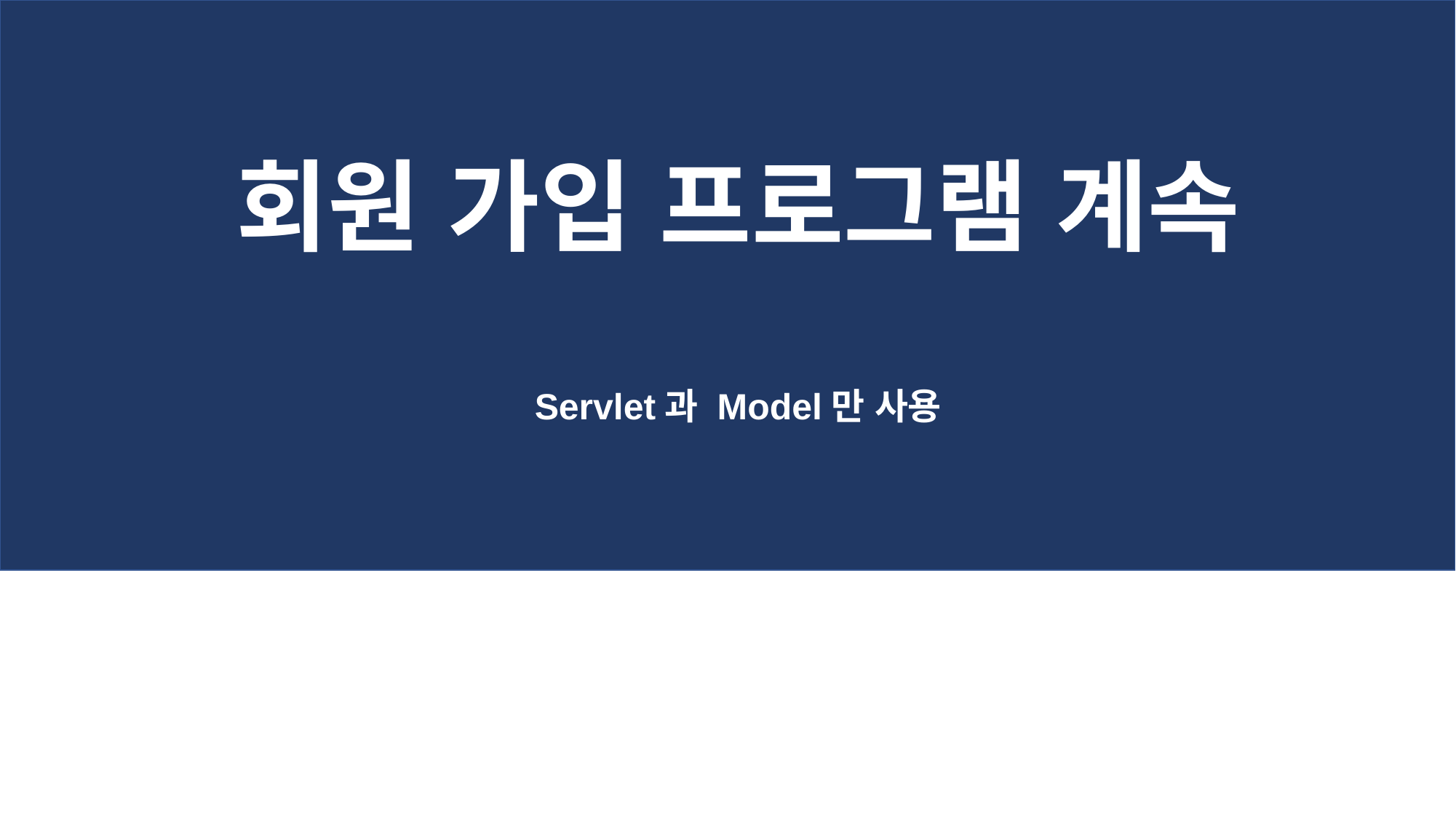

회원 가입 프로그램 계속

Servlet과 Model만 사용